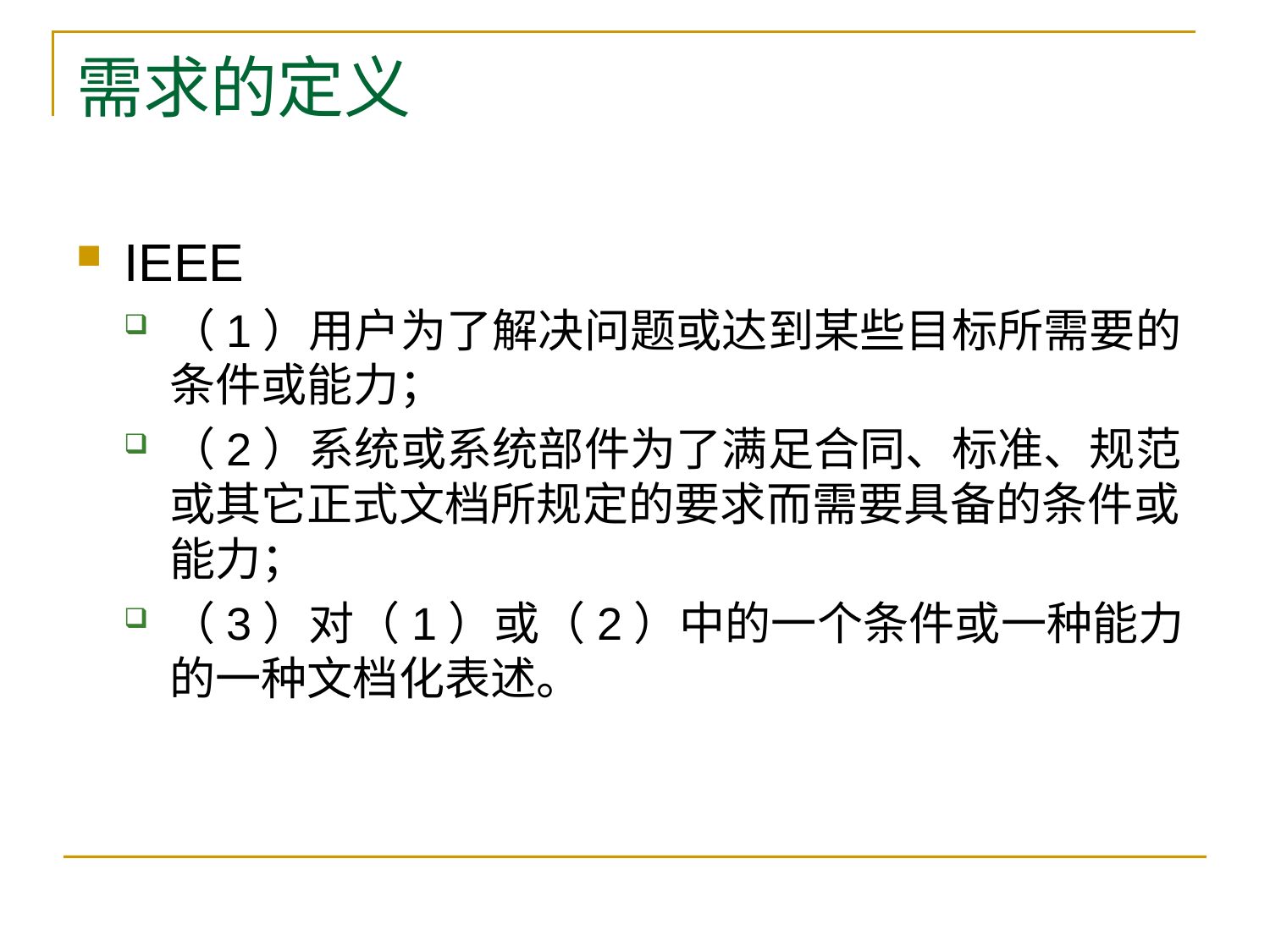

# 需求的定义
IEEE
（1）用户为了解决问题或达到某些目标所需要的条件或能力；
（2）系统或系统部件为了满足合同、标准、规范或其它正式文档所规定的要求而需要具备的条件或能力；
（3）对（1）或（2）中的一个条件或一种能力的一种文档化表述。